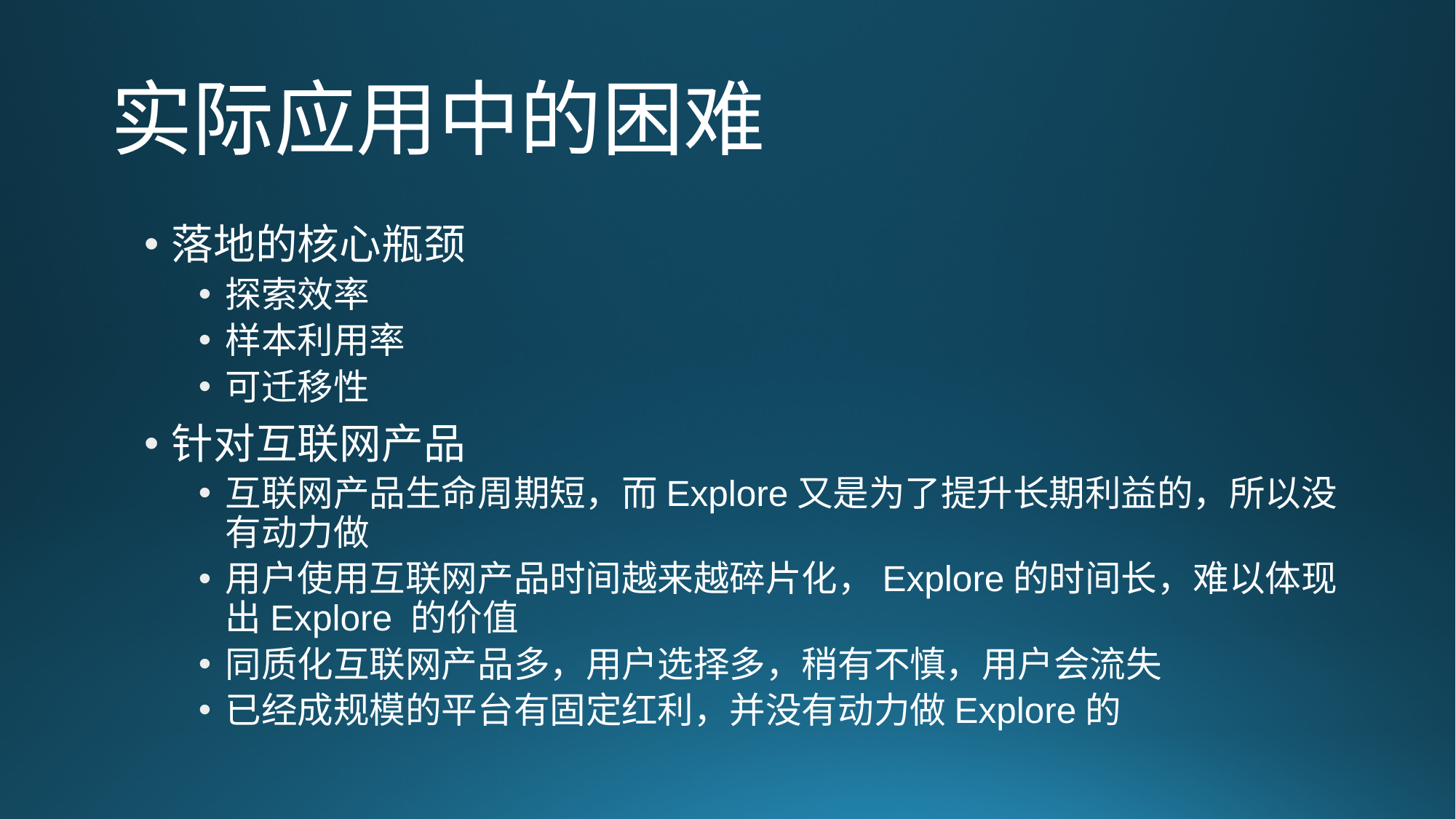

# 实际应用中的困难
落地的核心瓶颈
探索效率
样本利用率
可迁移性
针对互联网产品
互联网产品生命周期短，而Explore又是为了提升长期利益的，所以没有动力做
用户使用互联网产品时间越来越碎片化，Explore的时间长，难以体现出Explore 的价值
同质化互联网产品多，用户选择多，稍有不慎，用户会流失
已经成规模的平台有固定红利，并没有动力做Explore的